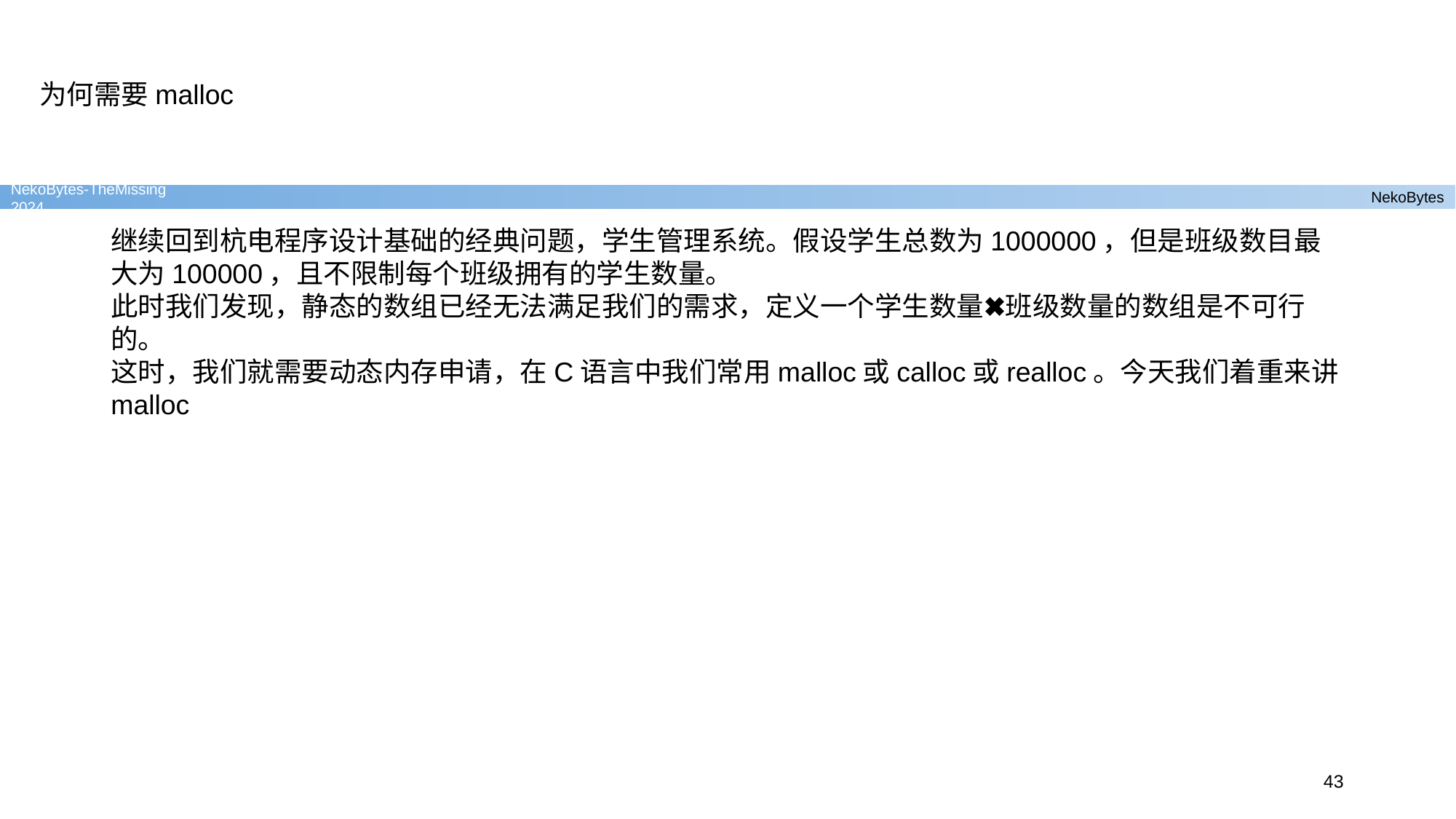

# 为何需要malloc
继续回到杭电程序设计基础的经典问题，学生管理系统。假设学生总数为1000000，但是班级数目最大为100000，且不限制每个班级拥有的学生数量。
此时我们发现，静态的数组已经无法满足我们的需求，定义一个学生数量✖️班级数量的数组是不可行的。
这时，我们就需要动态内存申请，在C语言中我们常用malloc或calloc或realloc。今天我们着重来讲malloc
43